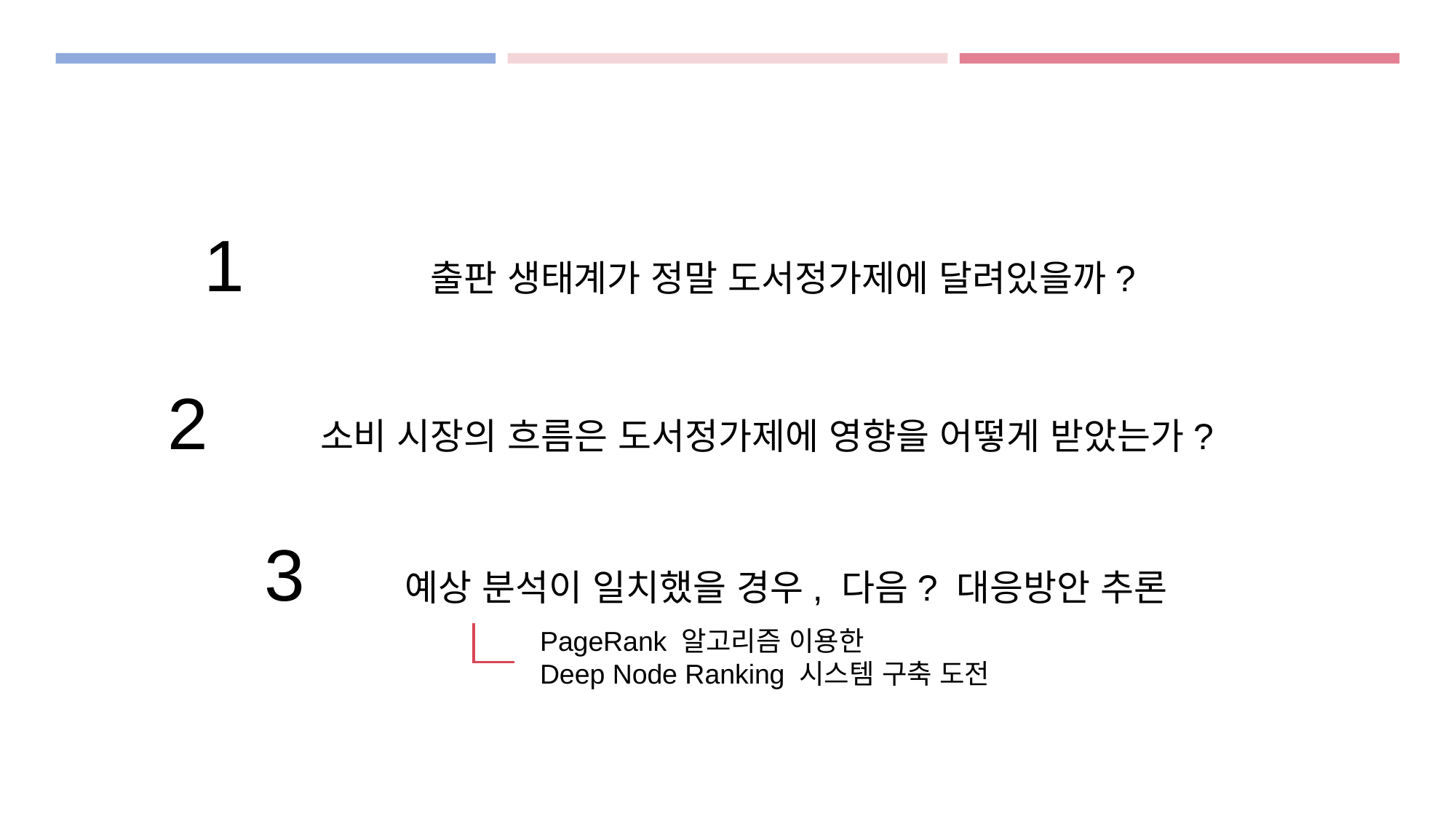

1
출판 생태계가 정말 도서정가제에 달려있을까?
2
소비 시장의 흐름은 도서정가제에 영향을 어떻게 받았는가?
3
예상 분석이 일치했을 경우, 다음? 대응방안 추론
PageRank 알고리즘 이용한
Deep Node Ranking 시스템 구축 도전